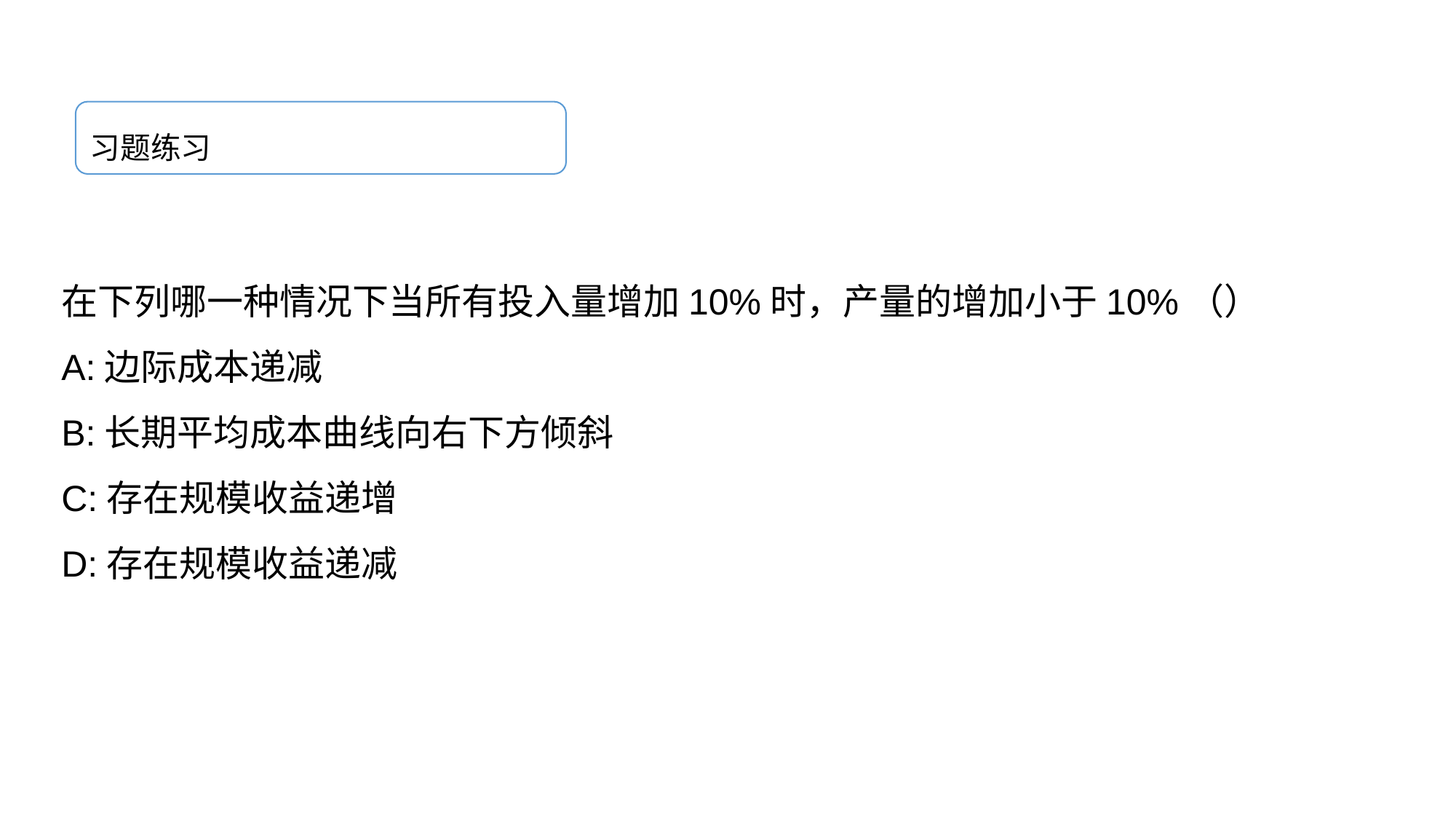

习题练习
在下列哪一种情况下当所有投入量增加10%时，产量的增加小于10%（）
A:边际成本递减
B:长期平均成本曲线向右下方倾斜
C:存在规模收益递增
D:存在规模收益递减